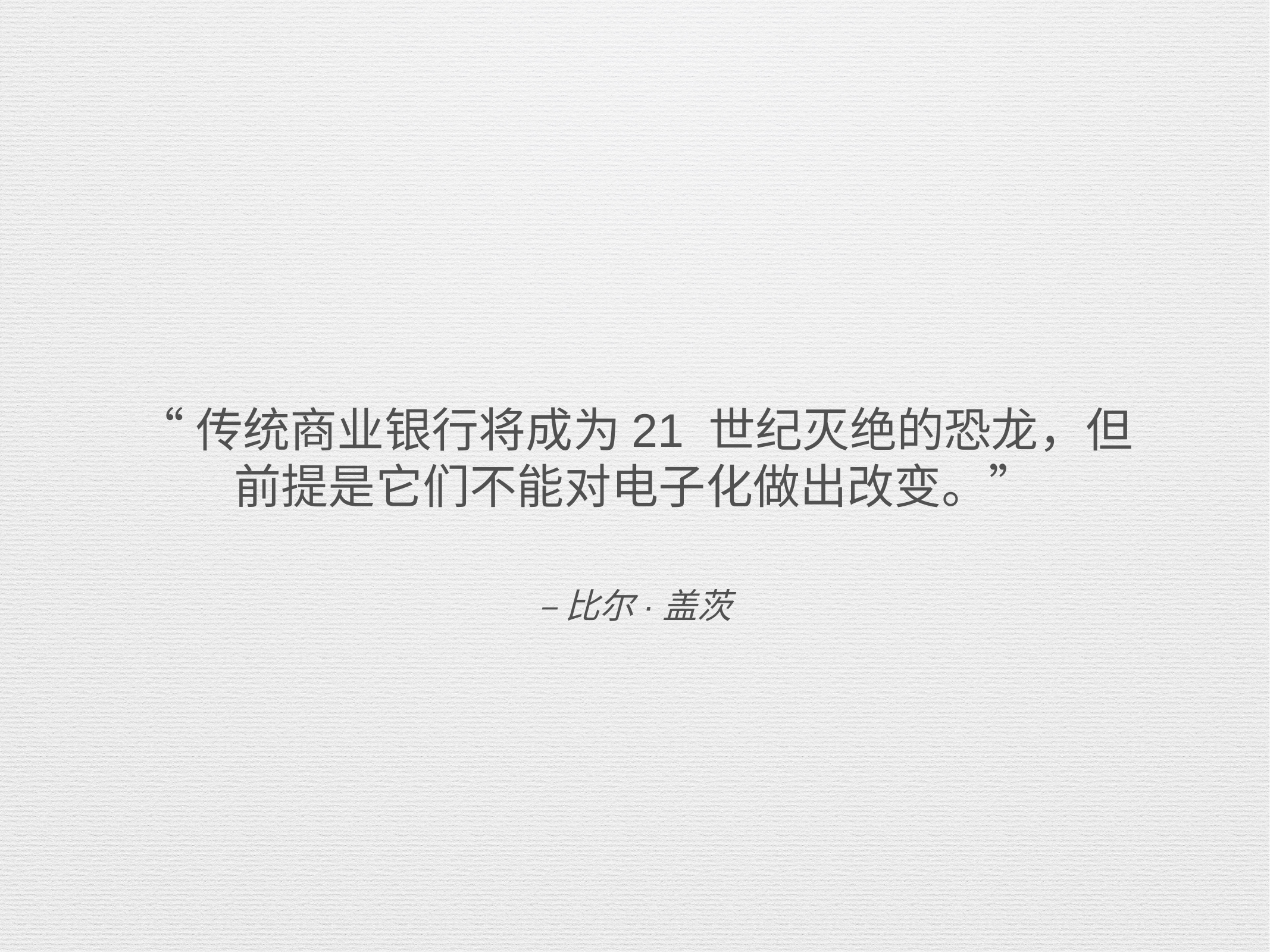

“传统商业银行将成为21 世纪灭绝的恐龙，但前提是它们不能对电子化做出改变。”
–比尔·盖茨